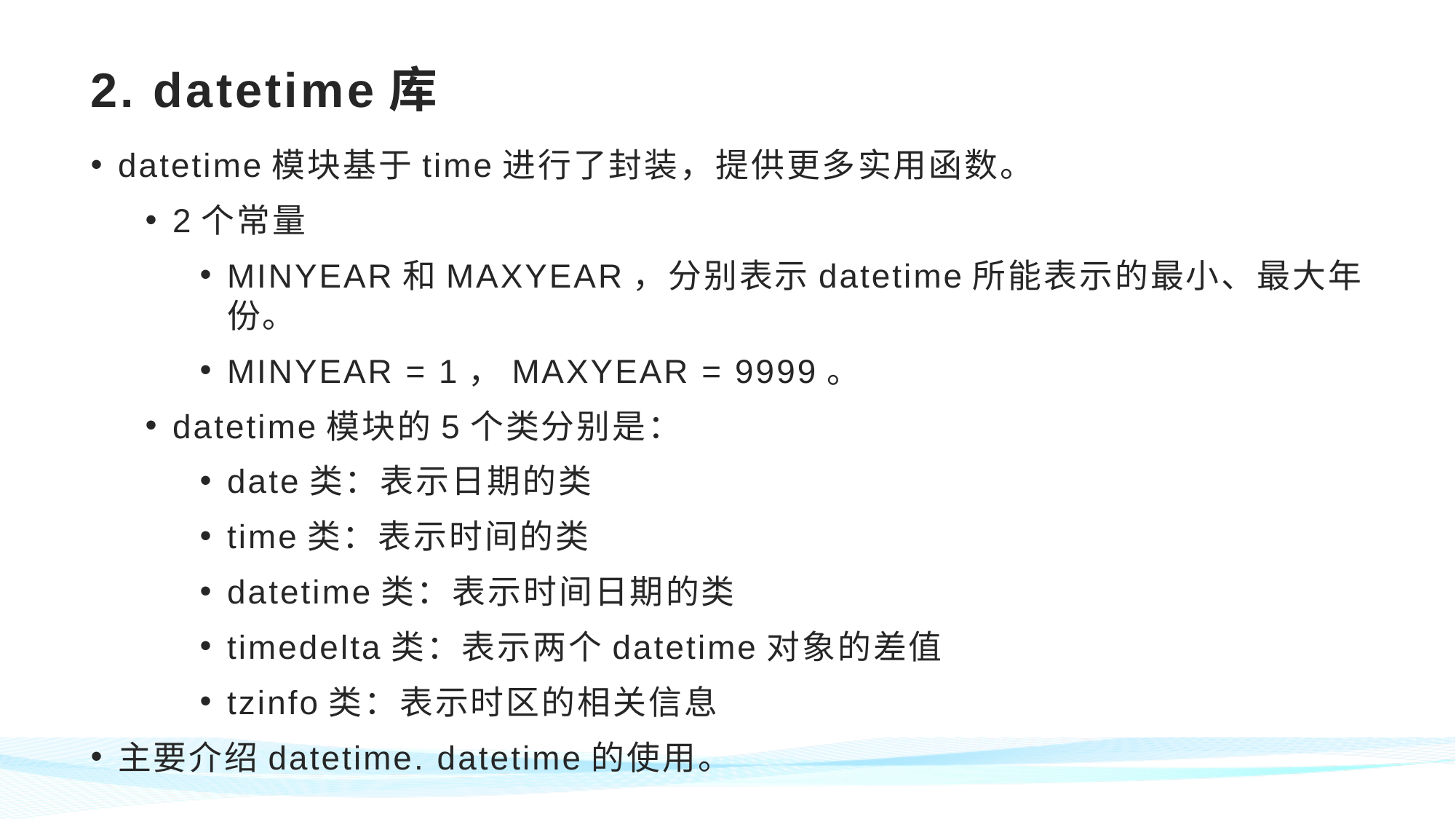

# 2. datetime库
datetime模块基于time进行了封装，提供更多实用函数。
2个常量
MINYEAR和MAXYEAR，分别表示datetime所能表示的最小、最大年份。
MINYEAR = 1，MAXYEAR = 9999。
datetime模块的5个类分别是：
date类：表示日期的类
time类：表示时间的类
datetime类：表示时间日期的类
timedelta类：表示两个datetime对象的差值
tzinfo类：表示时区的相关信息
主要介绍datetime. datetime的使用。